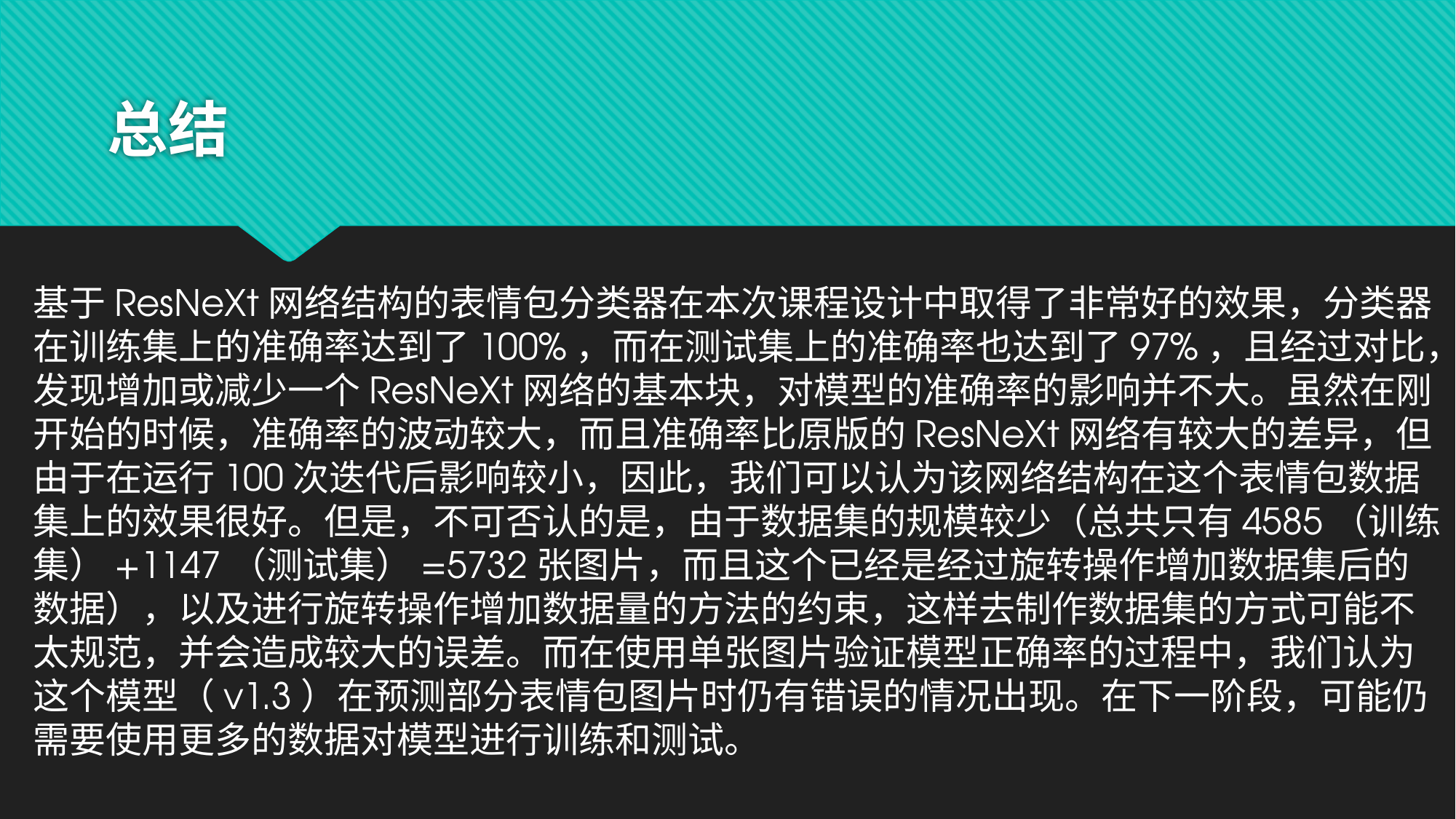

# 总结
基于ResNeXt网络结构的表情包分类器在本次课程设计中取得了非常好的效果，分类器在训练集上的准确率达到了100%，而在测试集上的准确率也达到了97%，且经过对比，发现增加或减少一个ResNeXt网络的基本块，对模型的准确率的影响并不大。虽然在刚开始的时候，准确率的波动较大，而且准确率比原版的ResNeXt网络有较大的差异，但由于在运行100次迭代后影响较小，因此，我们可以认为该网络结构在这个表情包数据集上的效果很好。但是，不可否认的是，由于数据集的规模较少（总共只有4585（训练集）+1147（测试集）=5732张图片，而且这个已经是经过旋转操作增加数据集后的数据），以及进行旋转操作增加数据量的方法的约束，这样去制作数据集的方式可能不太规范，并会造成较大的误差。而在使用单张图片验证模型正确率的过程中，我们认为这个模型（v1.3）在预测部分表情包图片时仍有错误的情况出现。在下一阶段，可能仍需要使用更多的数据对模型进行训练和测试。